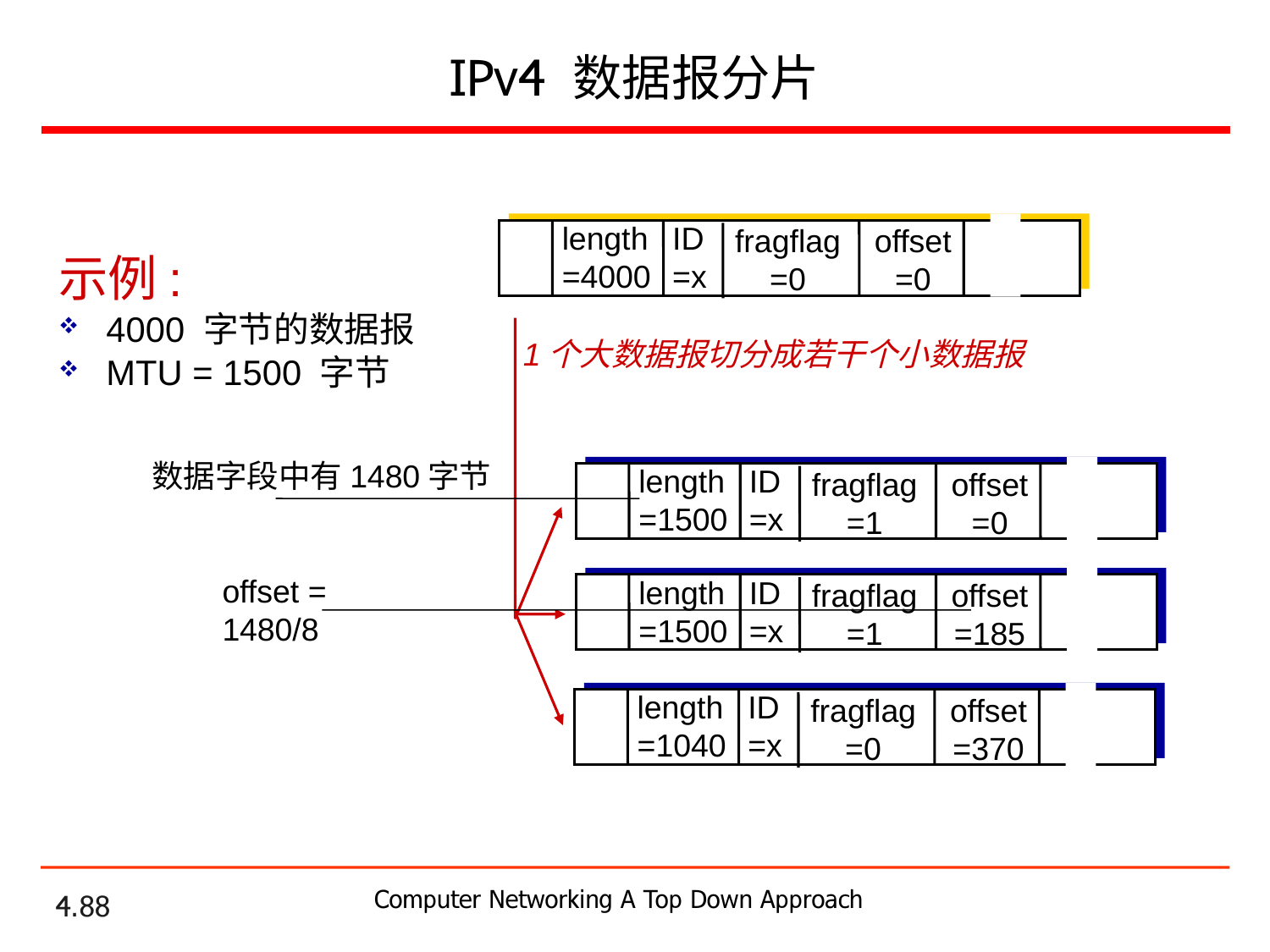

# IPv4 数据报分片
length
=4000
ID
=x

fragflag
=0
offset
=0

示例:
4000 字节的数据报
MTU = 1500 字节

1个大数据报切分成若干个小数据报
length
=1500
ID
=x

fragflag
=1
offset
=0

length
=1500
ID
=x

fragflag
=1
offset
=185

length
=1040
ID
=x

fragflag
=0
offset
=370

数据字段中有1480字节

offset =
1480/8